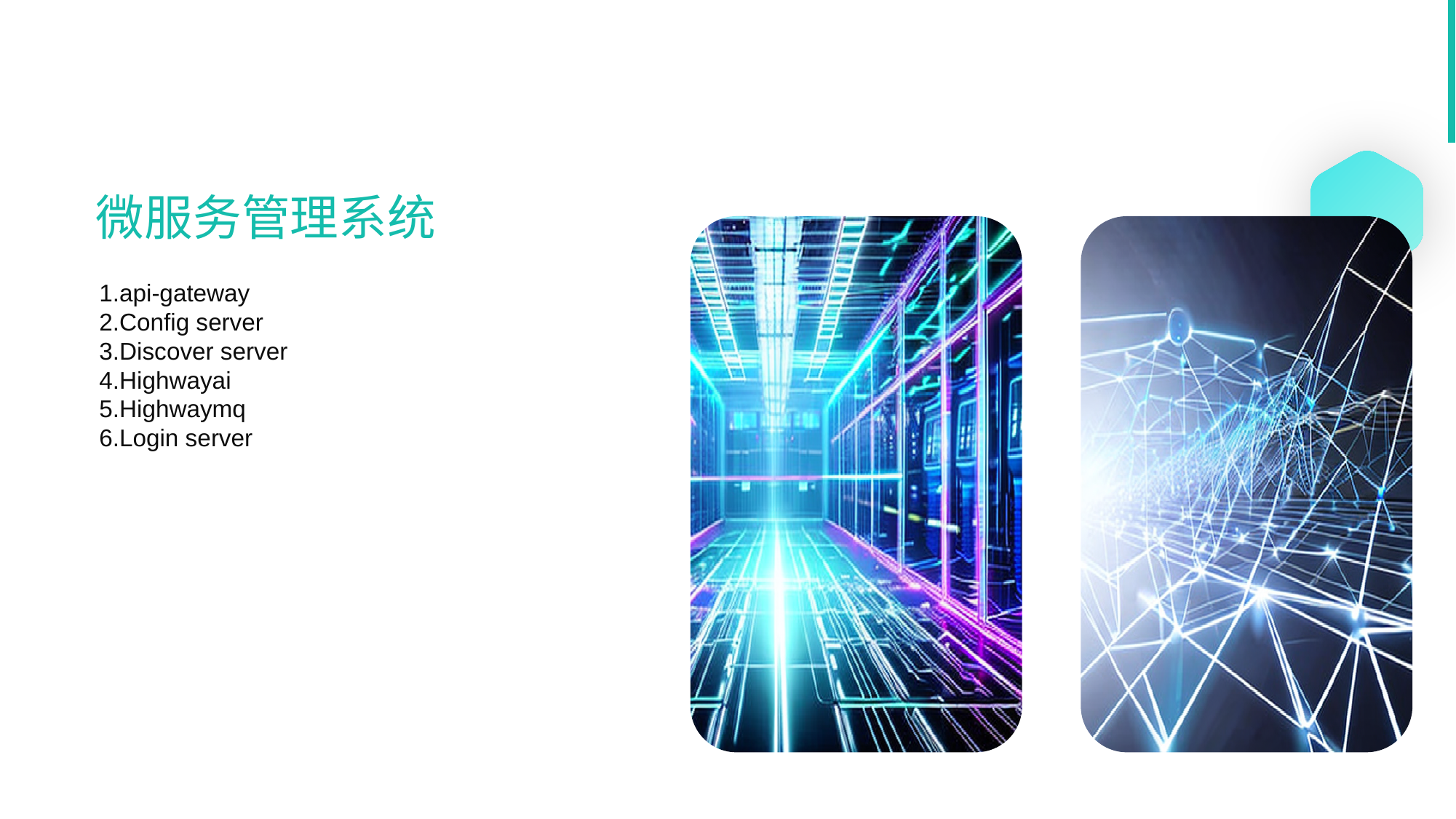

微服务管理系统

api-gateway
Config server
Discover server
Highwayai
Highwaymq
Login server